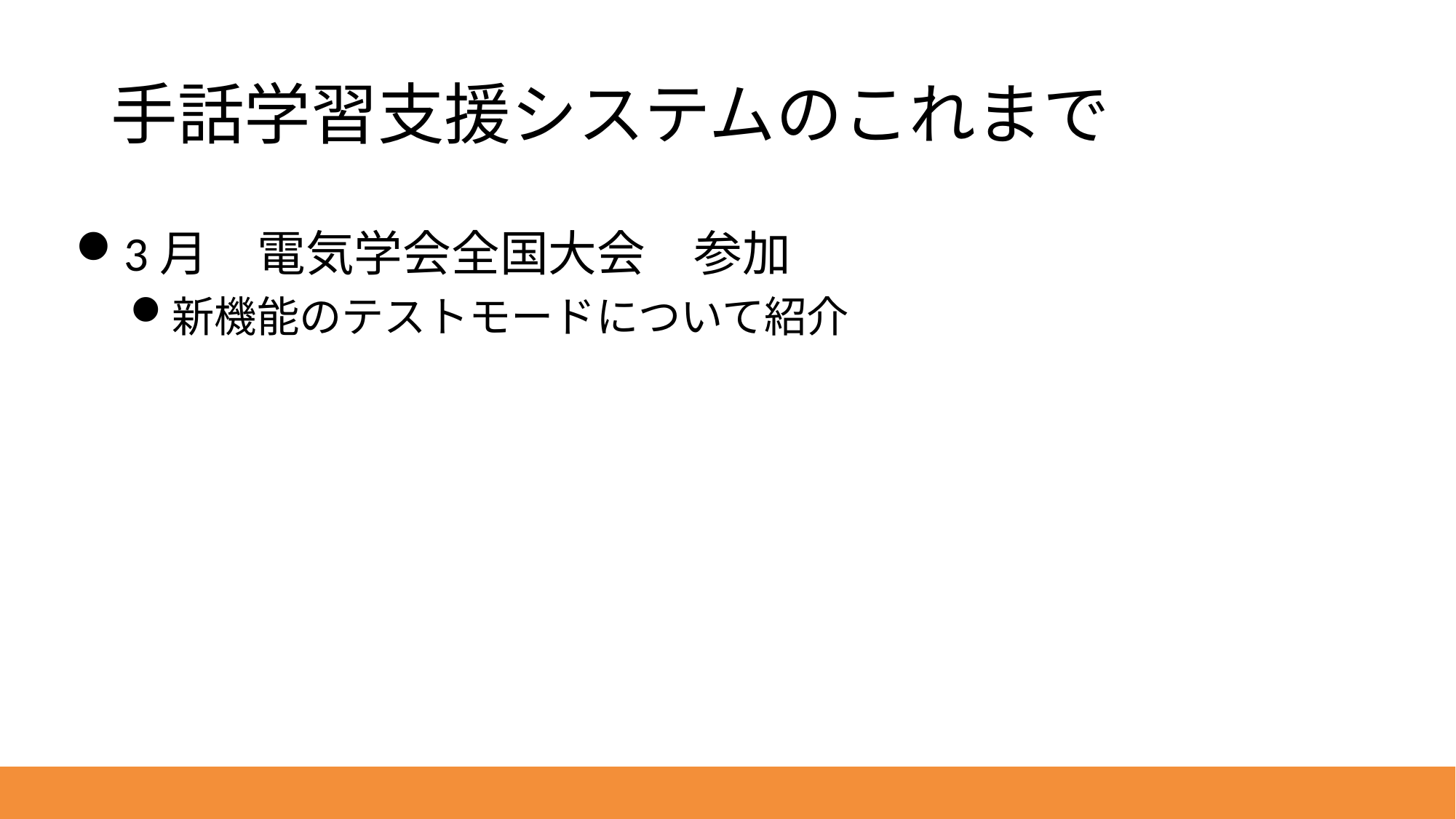

# 手話学習支援システムのこれまで
3月　電気学会全国大会　参加
新機能のテストモードについて紹介